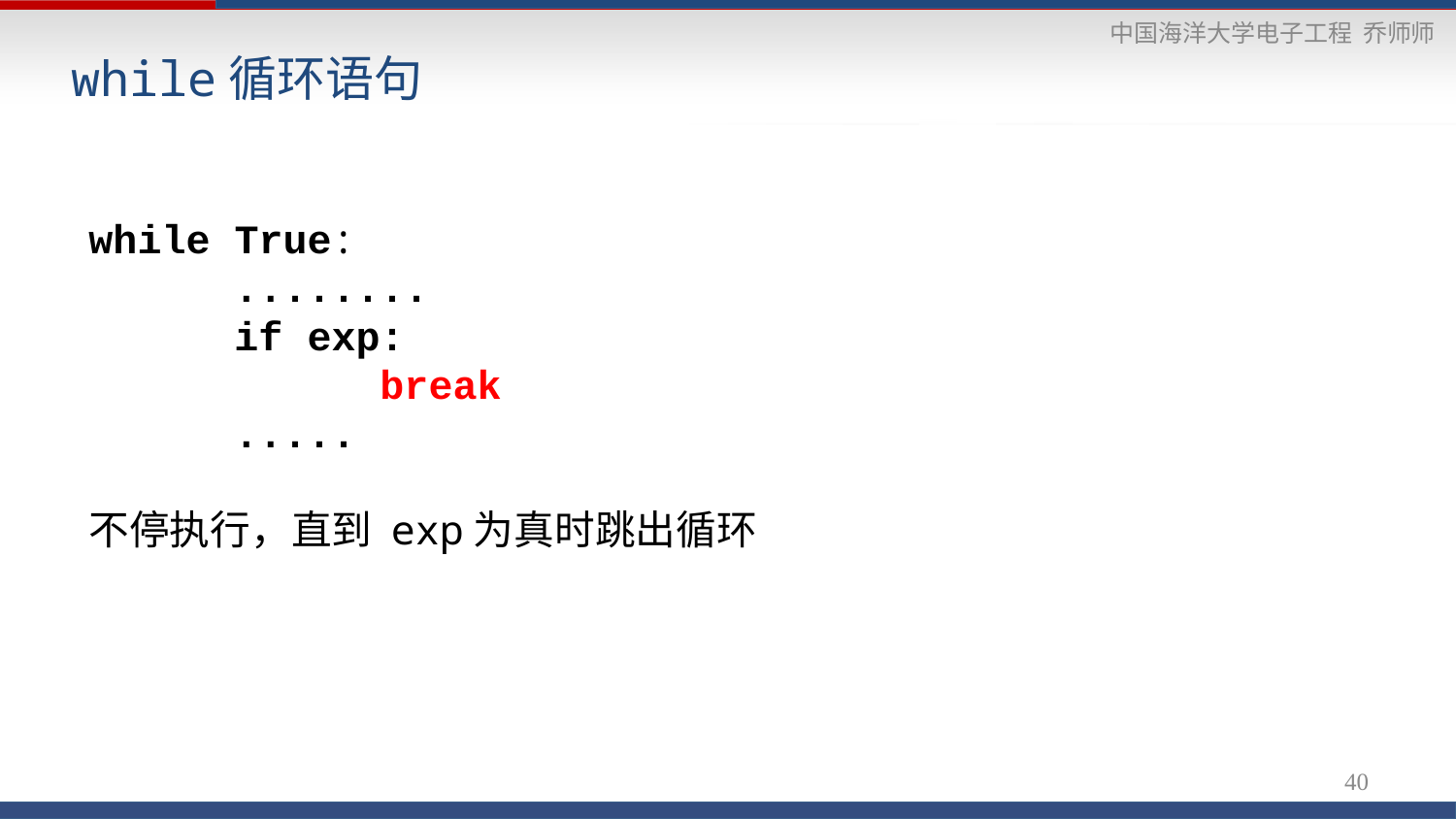

# while循环语句

while True:
	........
	if exp:
		break
	.....

不停执行，直到 exp为真时跳出循环
40